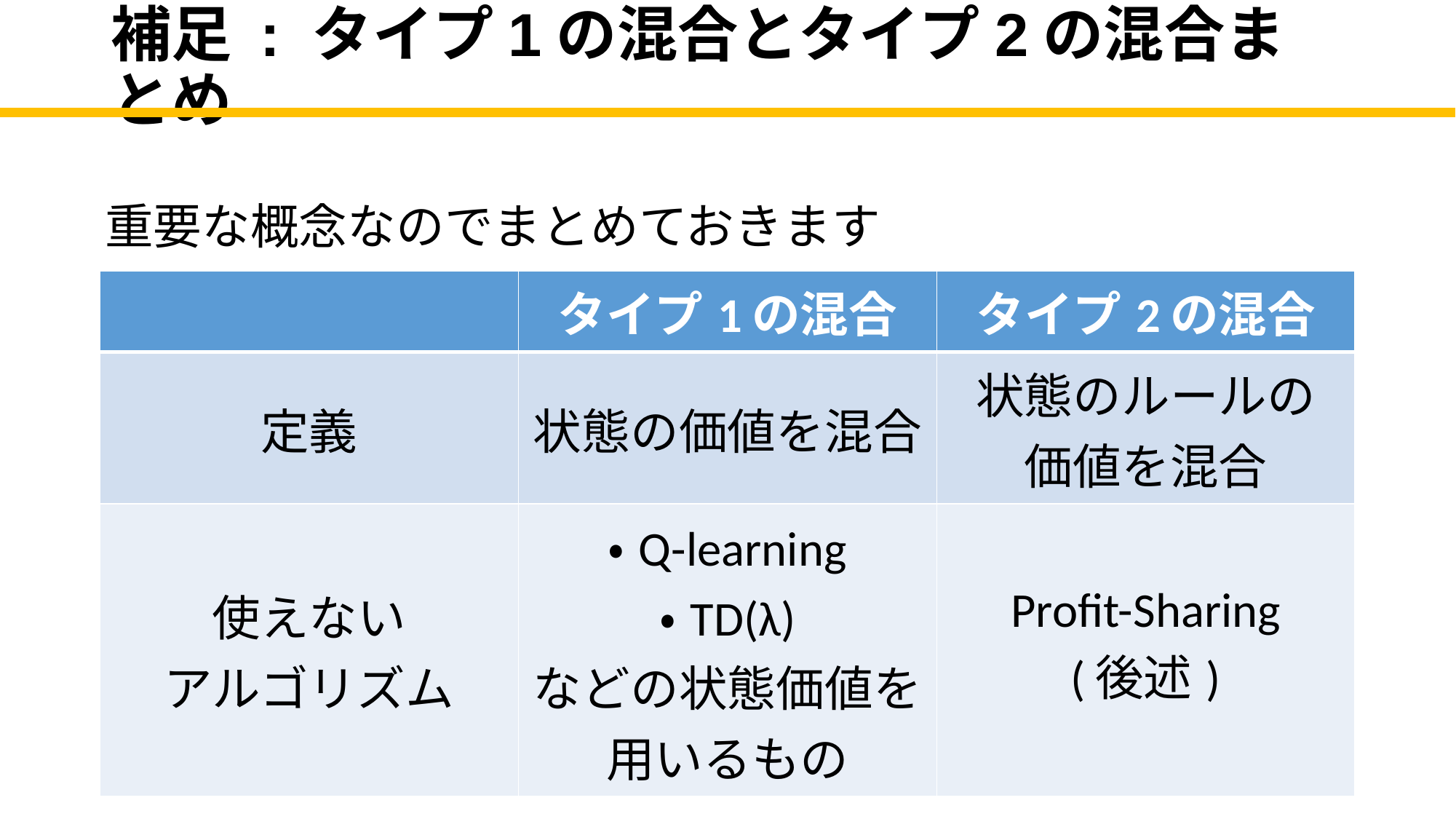

# 補足 : タイプ1の混合とタイプ2の混合まとめ
重要な概念なのでまとめておきます
|  | タイプ1の混合 | タイプ2の混合 |
| --- | --- | --- |
| 定義 | 状態の価値を混合 | 状態のルールの 価値を混合 |
| 使えない アルゴリズム | ・Q-learning ・TD(λ) などの状態価値を 用いるもの | Profit-Sharing (後述) |